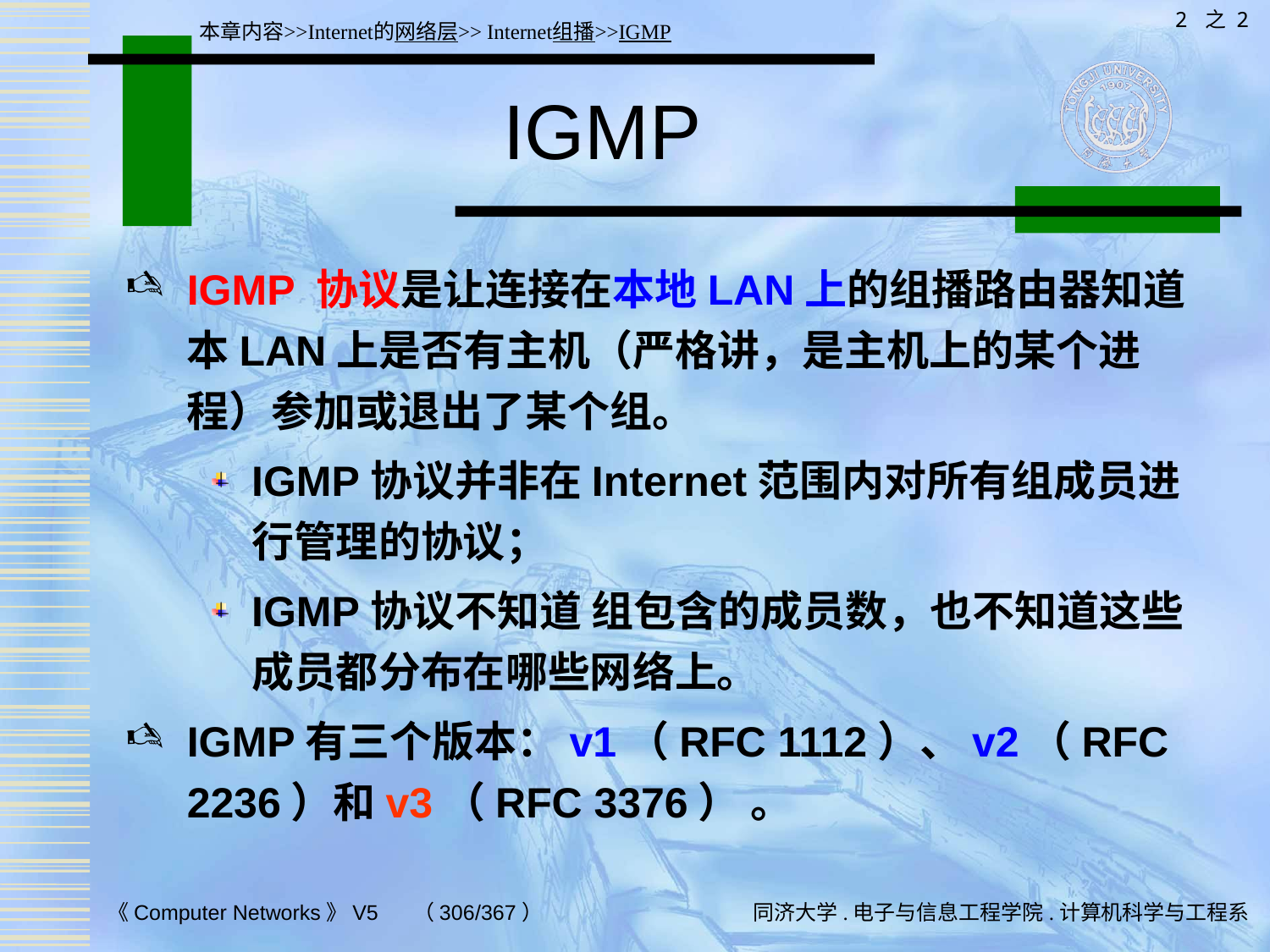

2 之 2
本章内容>>Internet的网络层>> Internet组播>>IGMP
# IGMP
IGMP 协议是让连接在本地LAN上的组播路由器知道本LAN上是否有主机（严格讲，是主机上的某个进程）参加或退出了某个组。
IGMP协议并非在Internet范围内对所有组成员进行管理的协议；
IGMP协议不知道 组包含的成员数，也不知道这些成员都分布在哪些网络上。
IGMP有三个版本：v1（RFC 1112）、v2（RFC 2236）和v3（RFC 3376） 。